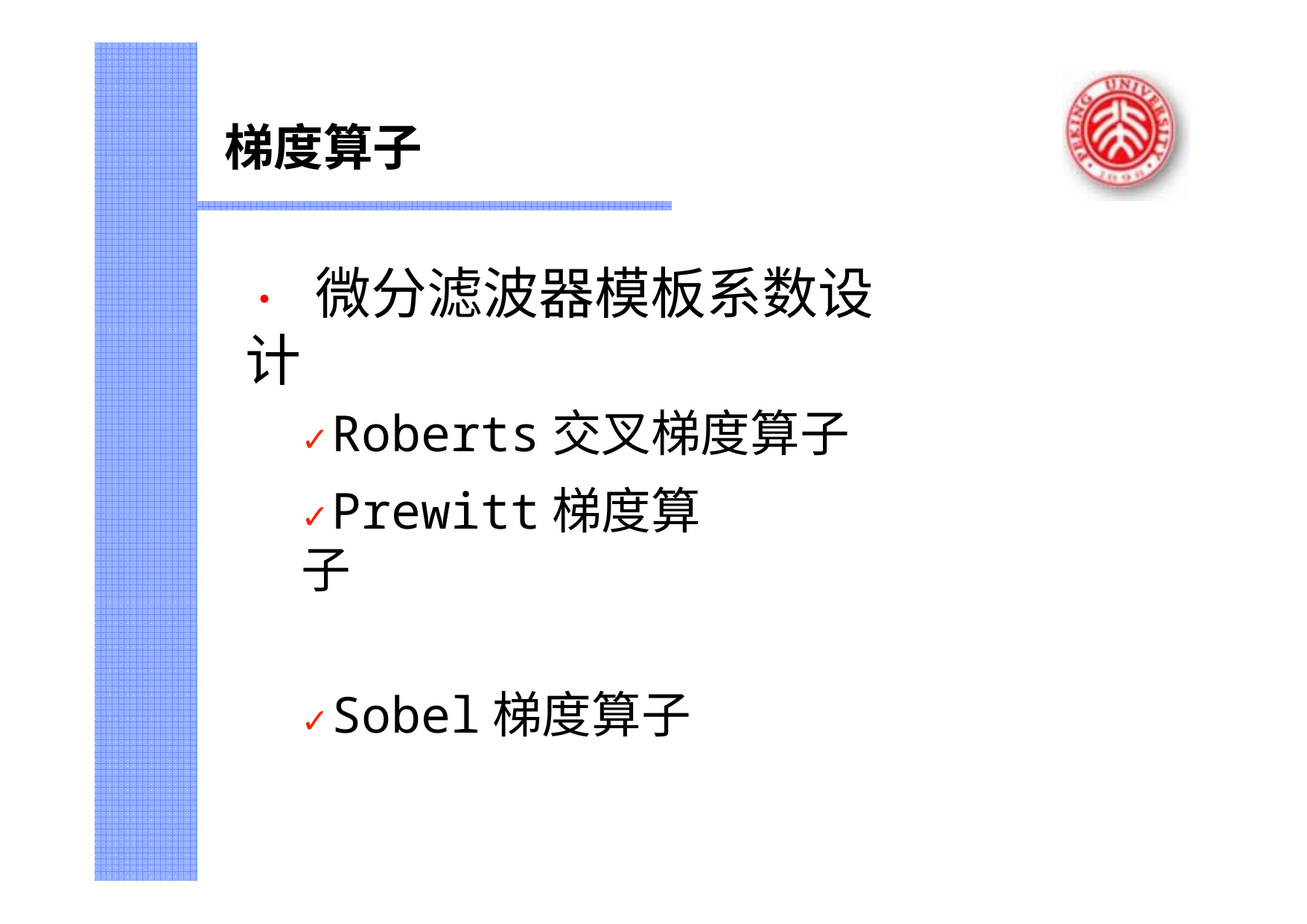

梯度算子
# • 微分滤波器模板系数设计
✓Roberts交叉梯度算子
✓Prewitt梯度算子

✓Sobel梯度算子